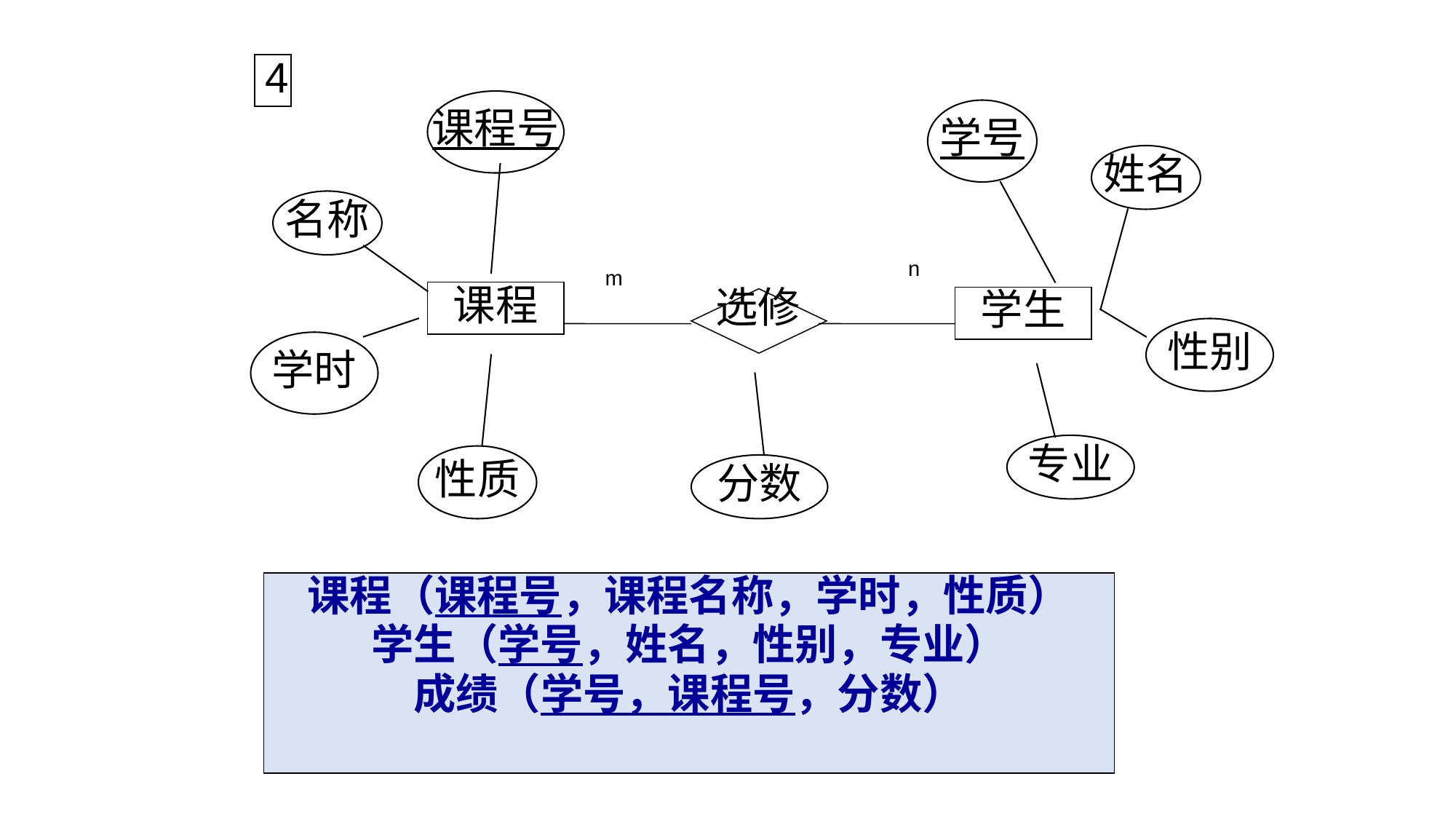

4
课程号
学号
姓名

名称

n
m
课程
选修
学生

性别

学时

专业
性质
分数
课程（课程号，课程名称，学时，性质）
学生（学号，姓名，性别，专业）
成绩（学号，课程号，分数）
32